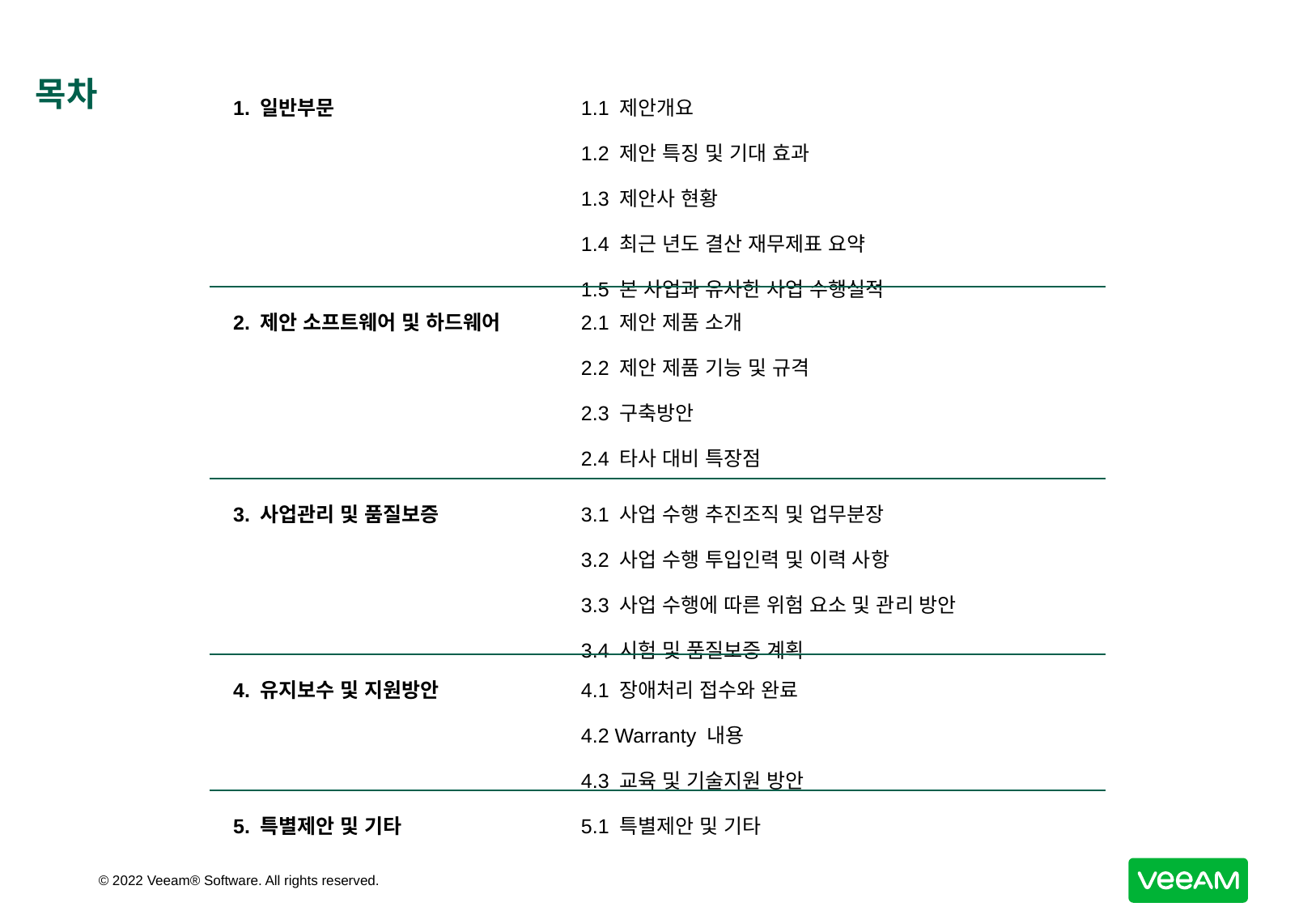

# 목차
| 1. 일반부문 | 1.1 제안개요 1.2 제안 특징 및 기대 효과 1.3 제안사 현황 1.4 최근 년도 결산 재무제표 요약 1.5 본 사업과 유사한 사업 수행실적 |
| --- | --- |
| 2. 제안 소프트웨어 및 하드웨어 | 2.1 제안 제품 소개 2.2 제안 제품 기능 및 규격 2.3 구축방안 2.4 타사 대비 특장점 |
| 3. 사업관리 및 품질보증 | 3.1 사업 수행 추진조직 및 업무분장 3.2 사업 수행 투입인력 및 이력 사항 3.3 사업 수행에 따른 위험 요소 및 관리 방안 3.4 시험 및 품질보증 계획 |
| 4. 유지보수 및 지원방안 | 4.1 장애처리 접수와 완료 4.2 Warranty 내용 4.3 교육 및 기술지원 방안 |
| 5. 특별제안 및 기타 | 5.1 특별제안 및 기타 |